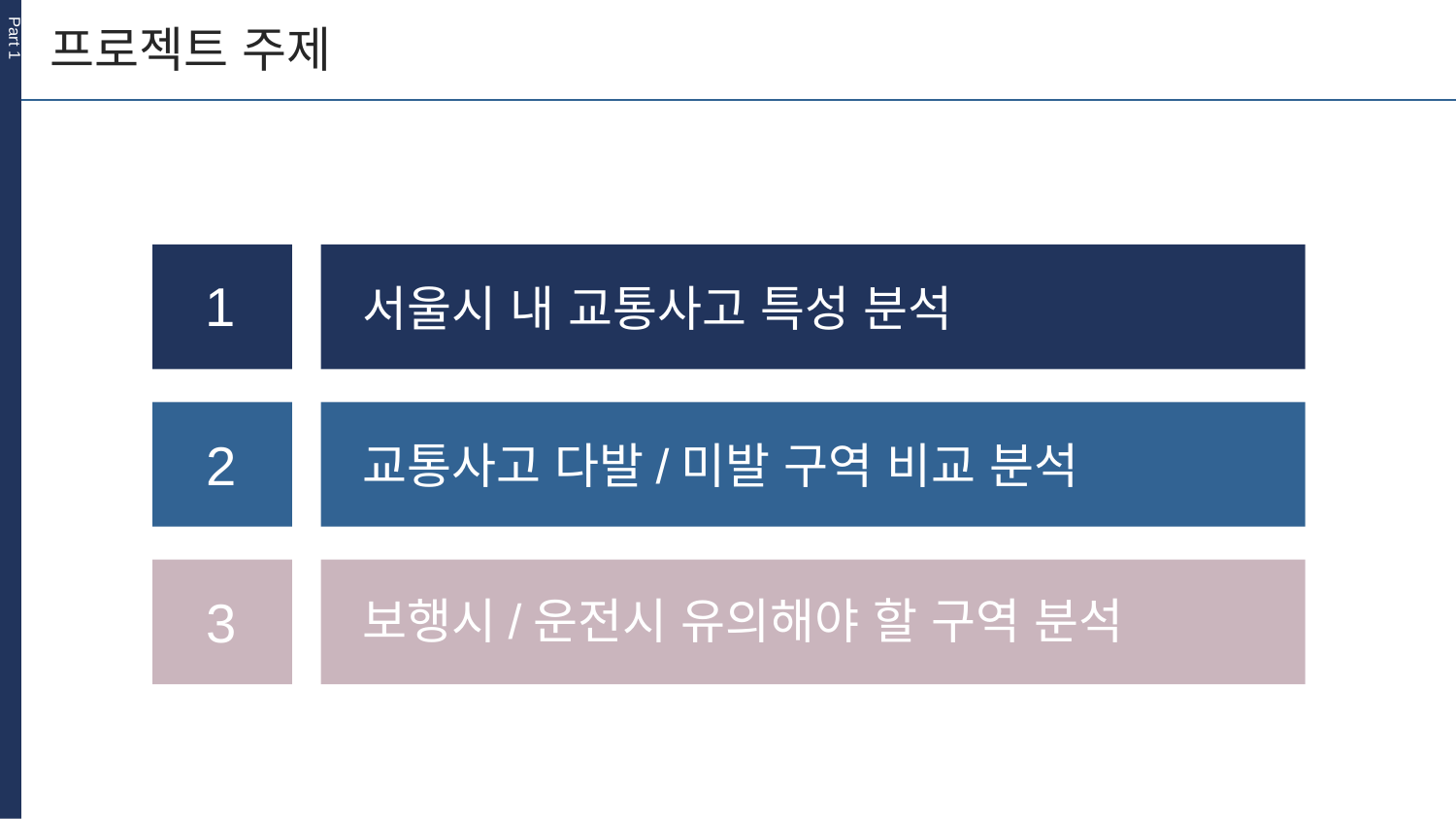

프로젝트 주제
Part 1

1
서울시 내 교통사고 특성 분석

2
교통사고 다발/미발 구역 비교 분석

3
보행시/운전시 유의해야 할 구역 분석